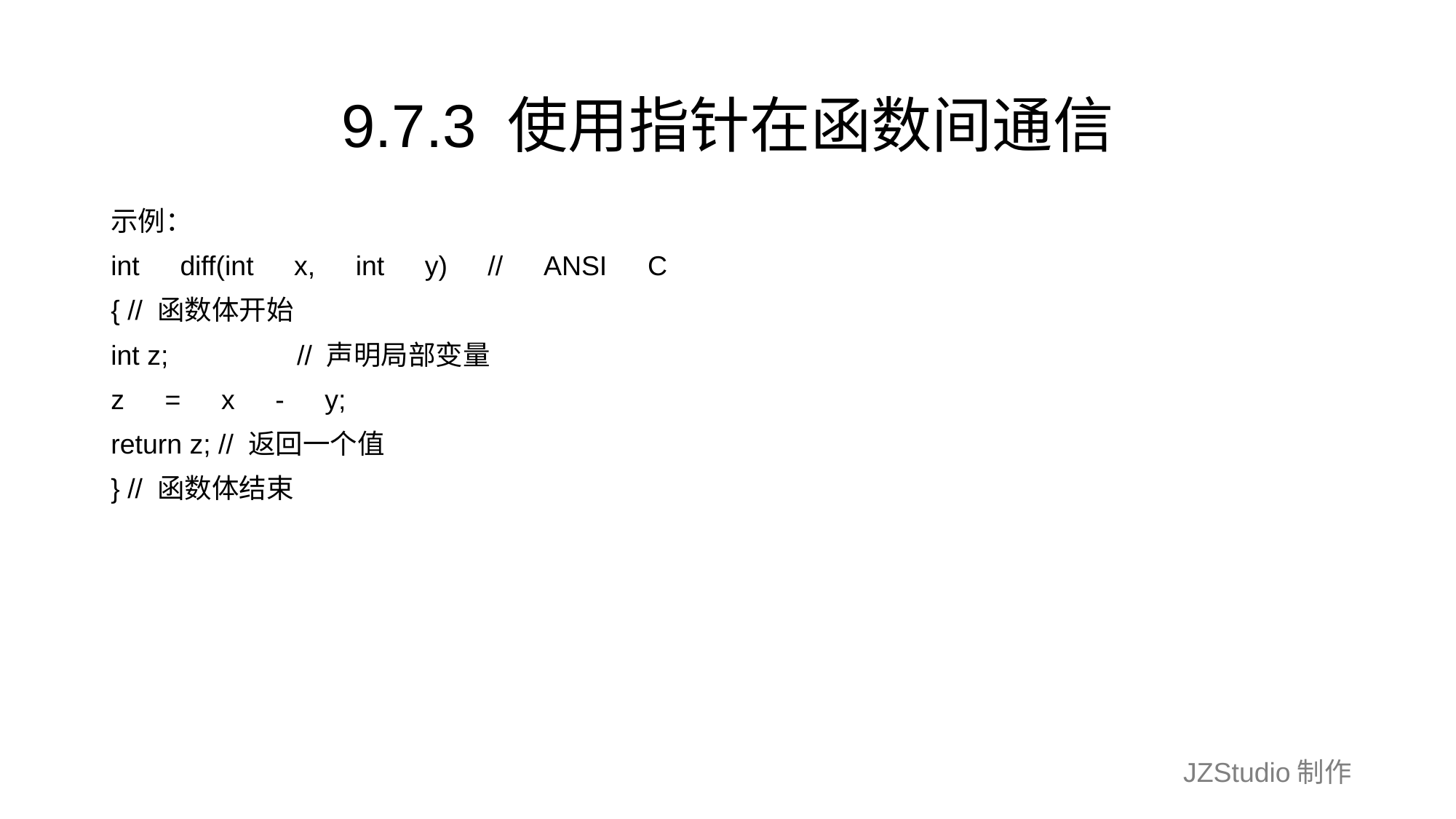

# 9.7.3 使用指针在函数间通信
示例：
int　diff(int　x,　int　y)　//　ANSI　C
{ // 函数体开始
int z;　　　　 // 声明局部变量
z　=　x　-　y;
return z; // 返回一个值
} // 函数体结束